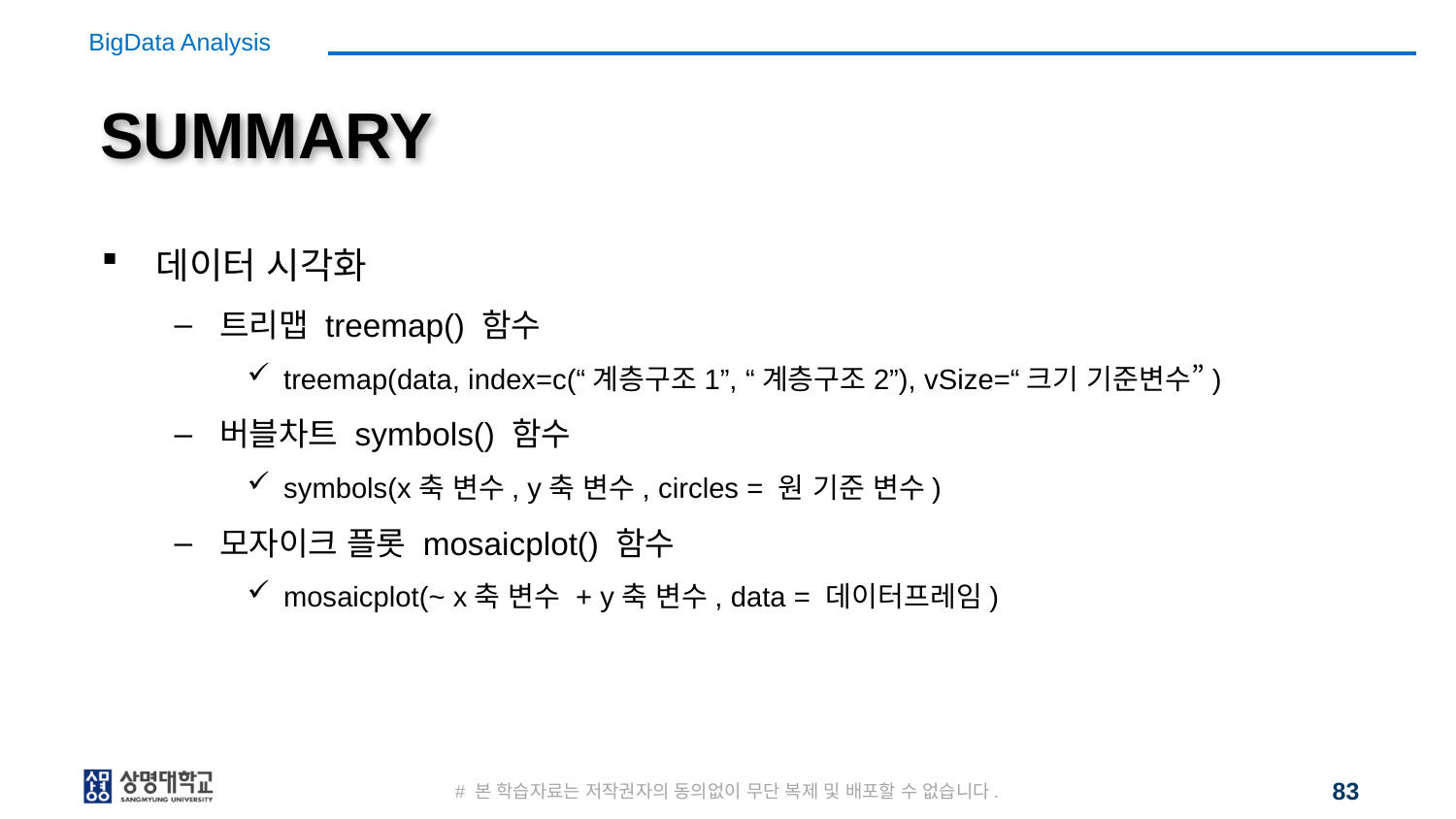

# SUMMARY
데이터 시각화
트리맵 treemap() 함수
treemap(data, index=c(“계층구조1”, “계층구조2”), vSize=“크기 기준변수”)
버블차트 symbols() 함수
symbols(x축 변수, y축 변수, circles = 원 기준 변수)
모자이크 플롯 mosaicplot() 함수
mosaicplot(~ x축 변수 + y축 변수, data = 데이터프레임)

83
# 본 학습자료는 저작권자의 동의없이 무단 복제 및 배포할 수 없습니다.